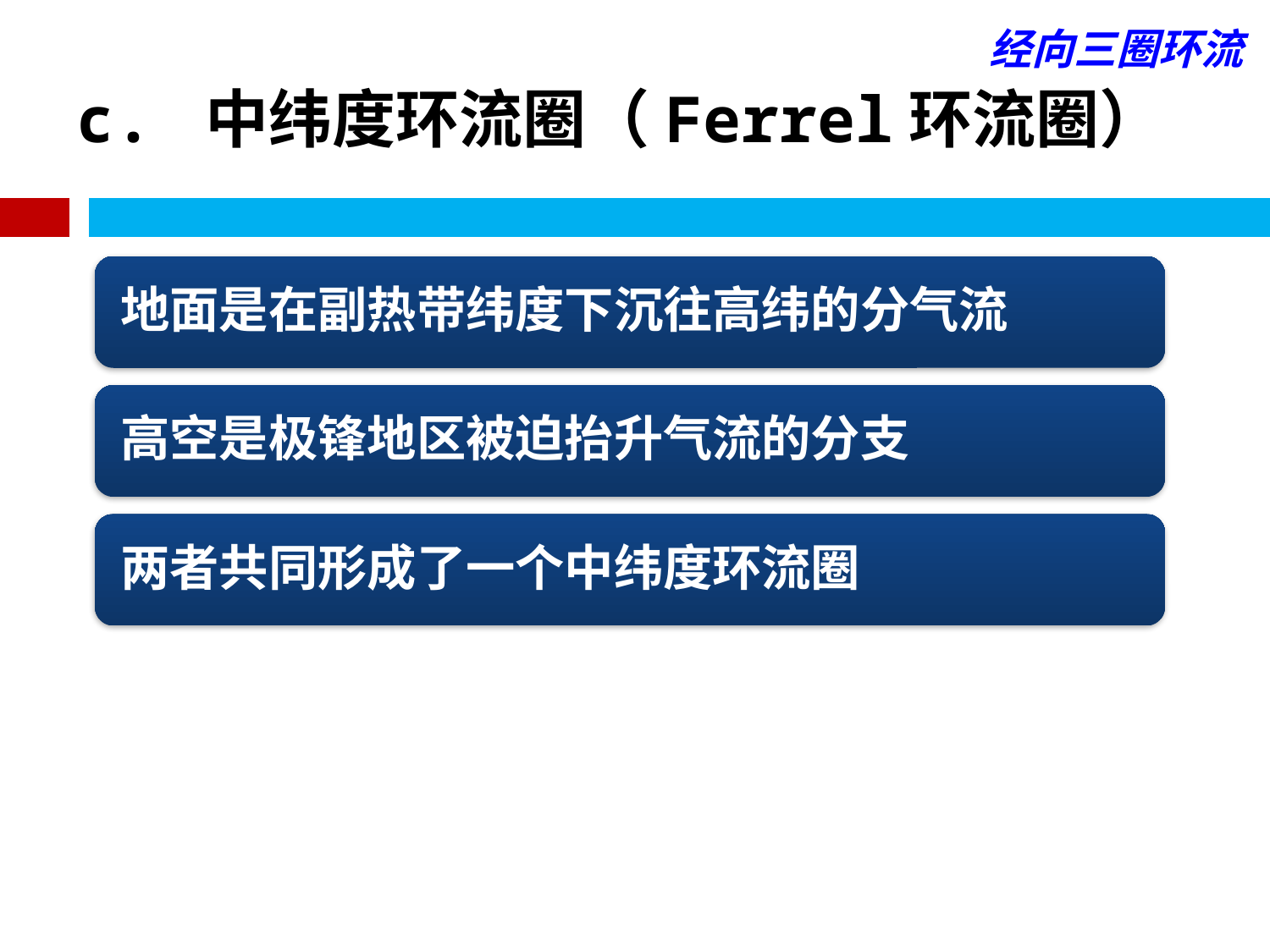

经向三圈环流
# c. 中纬度环流圈（Ferrel环流圈）
地面是在副热带纬度下沉往高纬的分气流
高空是极锋地区被迫抬升气流的分支
两者共同形成了一个中纬度环流圈